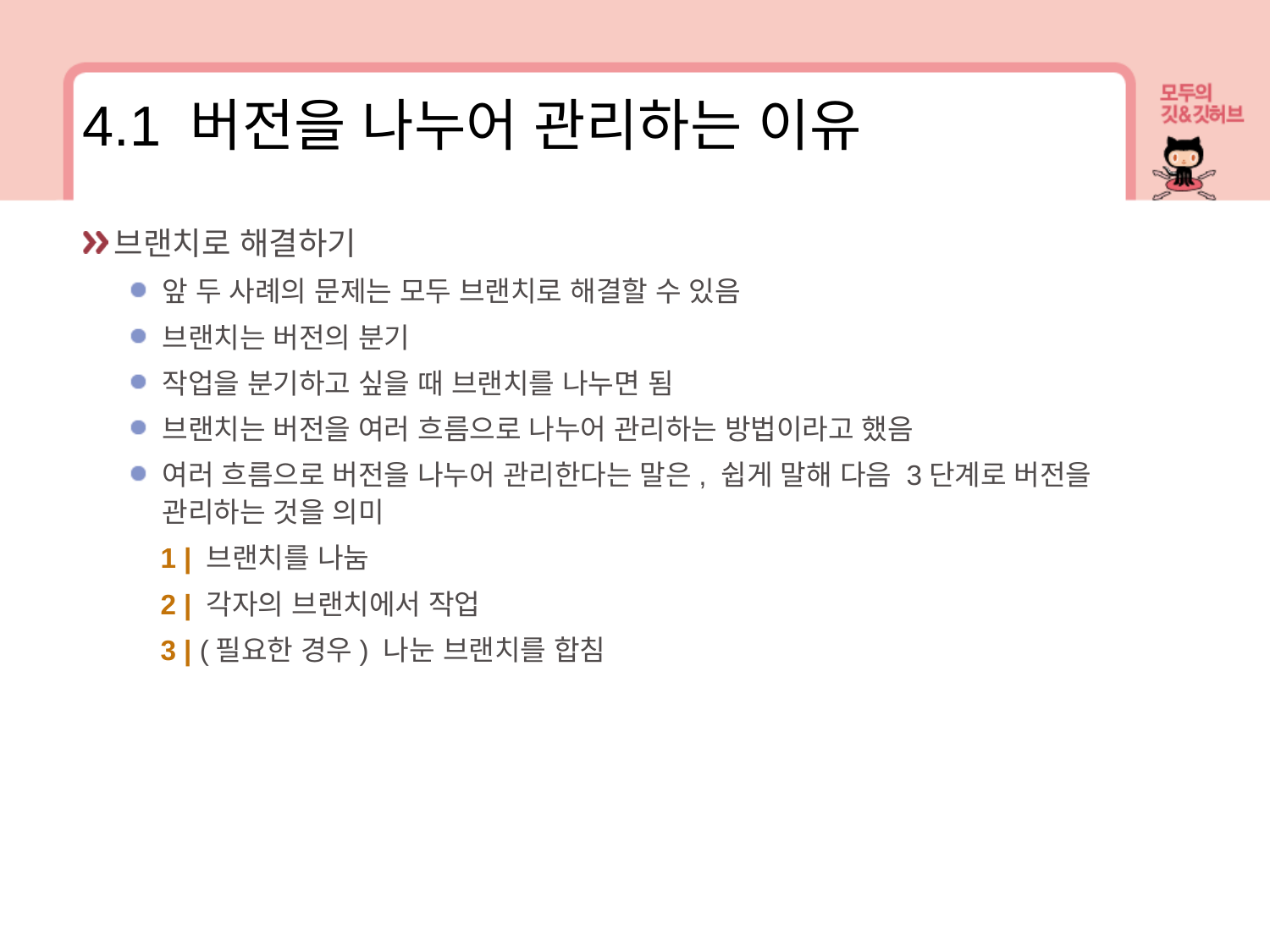

4.1 버전을 나누어 관리하는 이유
브랜치로 해결하기
앞 두 사례의 문제는 모두 브랜치로 해결할 수 있음
브랜치는 버전의 분기
작업을 분기하고 싶을 때 브랜치를 나누면 됨
브랜치는 버전을 여러 흐름으로 나누어 관리하는 방법이라고 했음
여러 흐름으로 버전을 나누어 관리한다는 말은, 쉽게 말해 다음 3단계로 버전을 관리하는 것을 의미
    1 | 브랜치를 나눔
    2 | 각자의 브랜치에서 작업
    3 | (필요한 경우) 나눈 브랜치를 합침